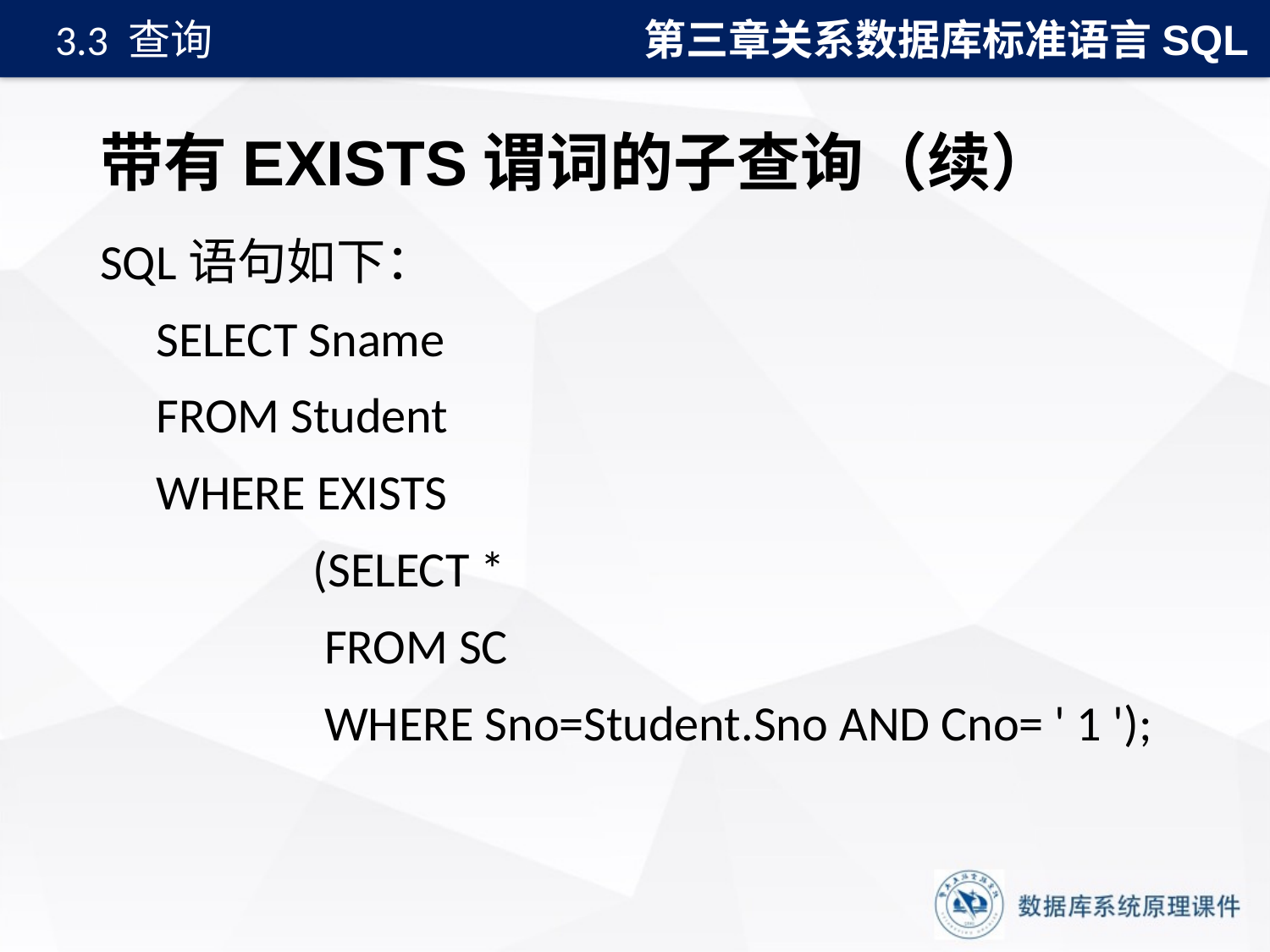

第三章关系数据库标准语言SQL
3.3 查询
# 带有EXISTS谓词的子查询（续）
SQL语句如下：
     SELECT Sname
     FROM Student
     WHERE EXISTS
                   (SELECT *
                    FROM SC
                    WHERE Sno=Student.Sno AND Cno= ' 1 ');